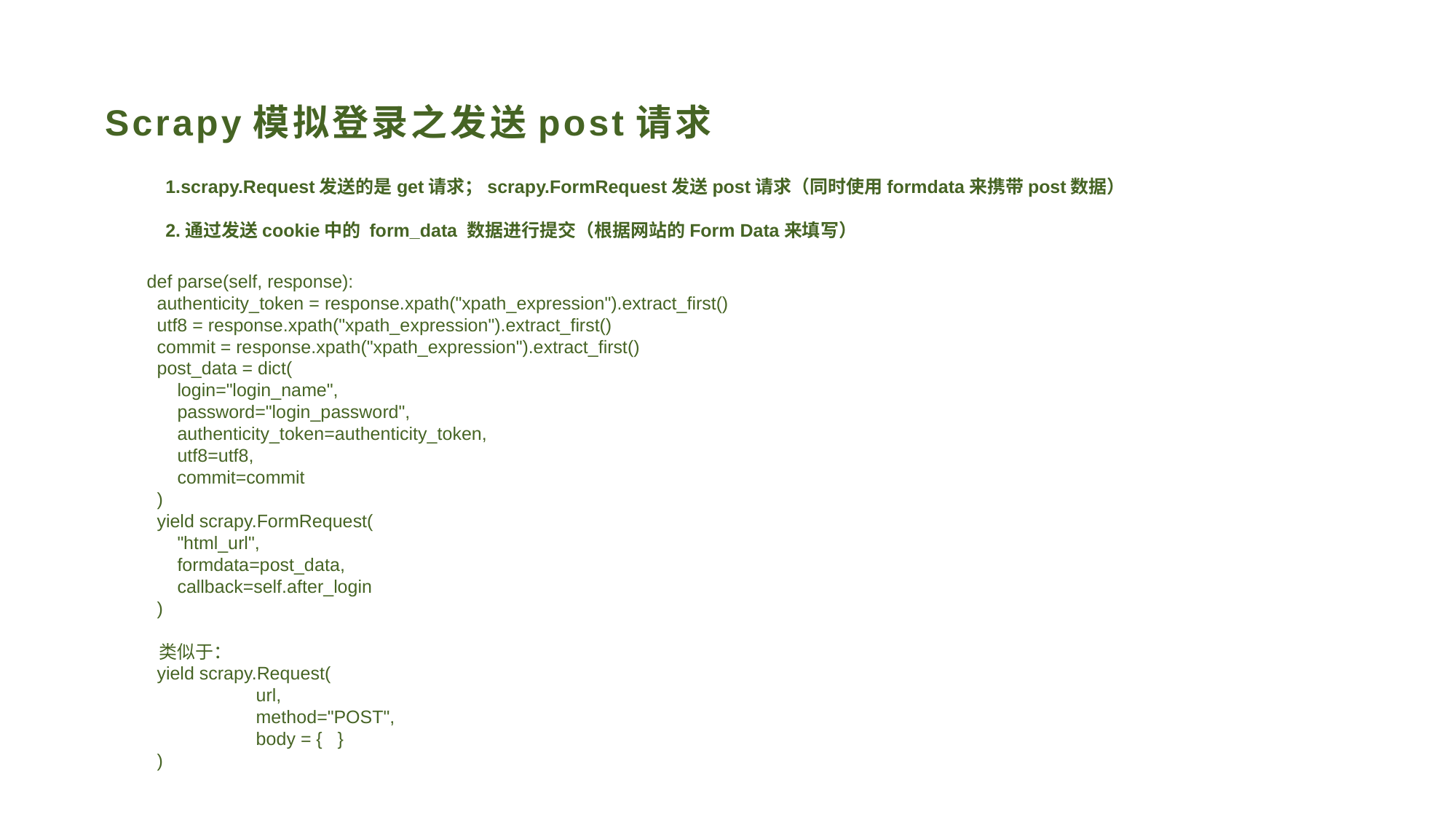

# Scrapy模拟登录之发送post请求
1.scrapy.Request发送的是get请求；scrapy.FormRequest发送post请求（同时使用formdata来携带post数据）
2.通过发送cookie中的 form_data 数据进行提交（根据网站的Form Data来填写）
def parse(self, response):
  authenticity_token = response.xpath("xpath_expression").extract_first()
  utf8 = response.xpath("xpath_expression").extract_first()
  commit = response.xpath("xpath_expression").extract_first()
  post_data = dict(
      login="login_name",
      password="login_password",
      authenticity_token=authenticity_token,
      utf8=utf8,
      commit=commit
  )
  yield scrapy.FormRequest(
      "html_url",
      formdata=post_data,
      callback=self.after_login
  )

  类似于：
  yield scrapy.Request(
  	url,
  	method="POST",
  	body = {   }
  )